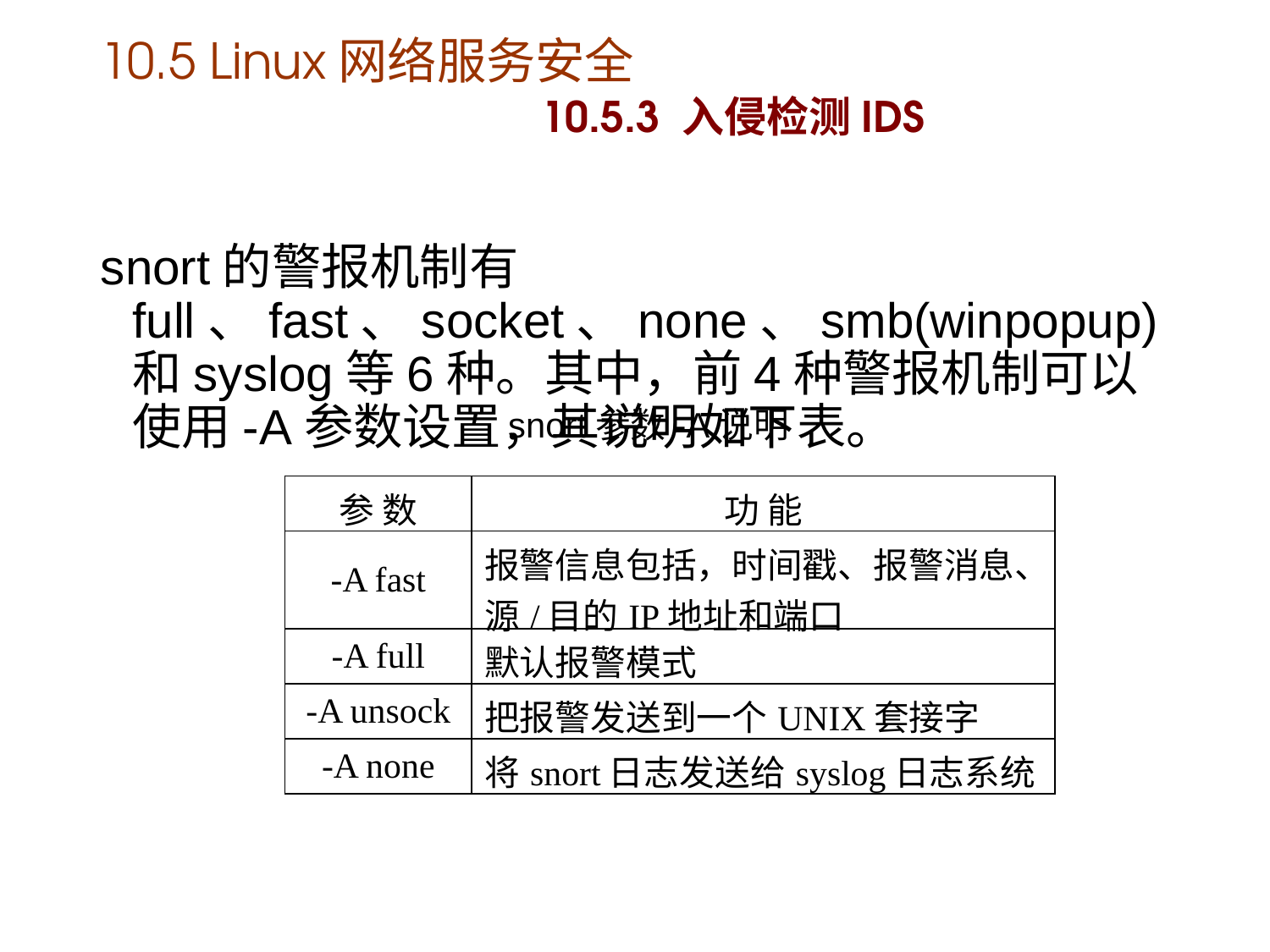

# 10.5 Linux网络服务安全 10.5.3 入侵检测IDS
snort的警报机制有full、fast、socket、none、smb(winpopup)和syslog等6种。其中，前4种警报机制可以使用-A参数设置，其说明如下表。
snort参数-A说明
| 参 数 | 功 能 |
| --- | --- |
| -A fast | 报警信息包括，时间戳、报警消息、源/目的IP地址和端口 |
| -A full | 默认报警模式 |
| -A unsock | 把报警发送到一个UNIX套接字 |
| -A none | 将snort日志发送给syslog日志系统 |